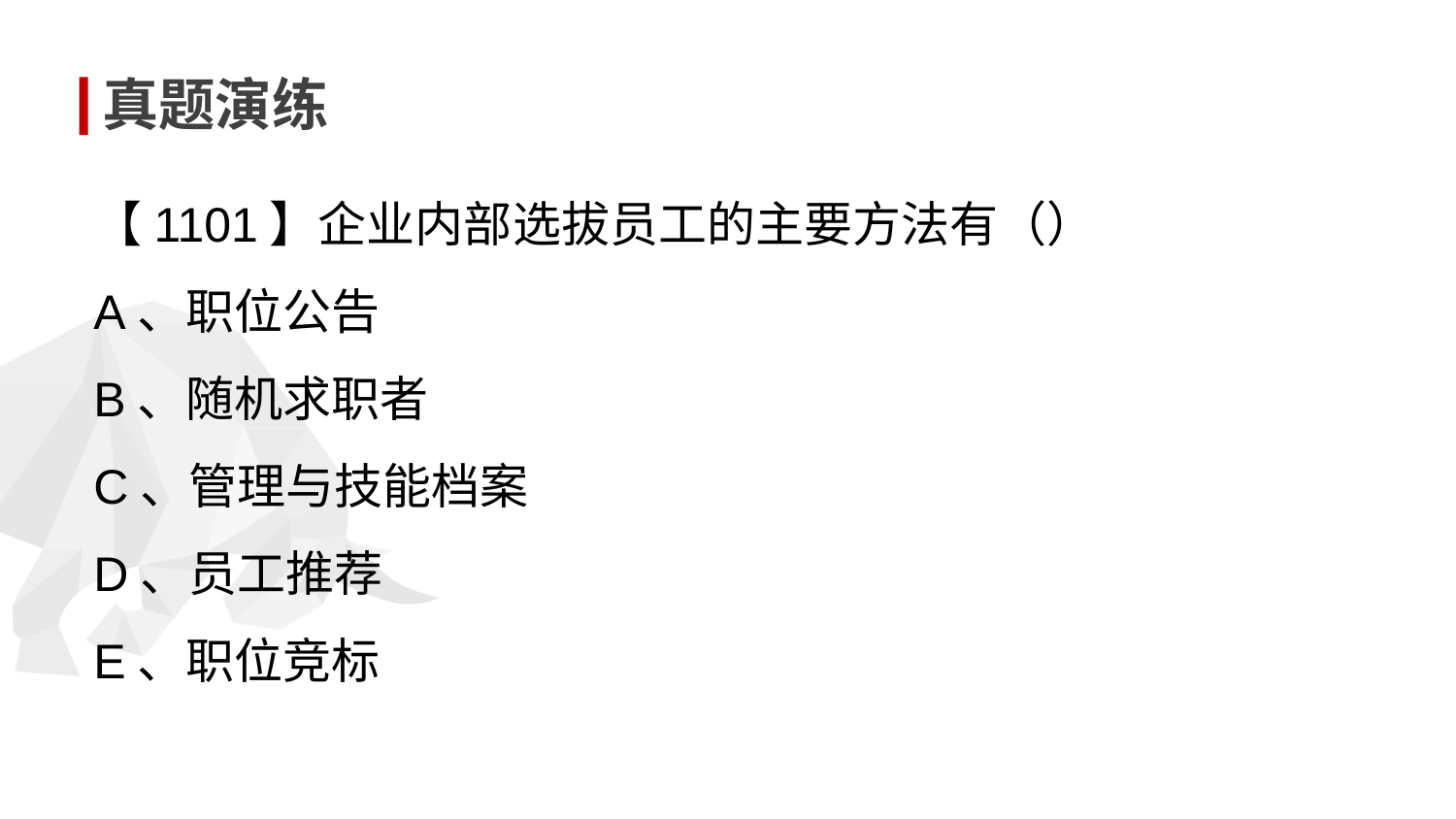

真题演练
【1101】企业内部选拔员工的主要方法有（）
A、职位公告
B、随机求职者
C、管理与技能档案
D、员工推荐
E、职位竞标